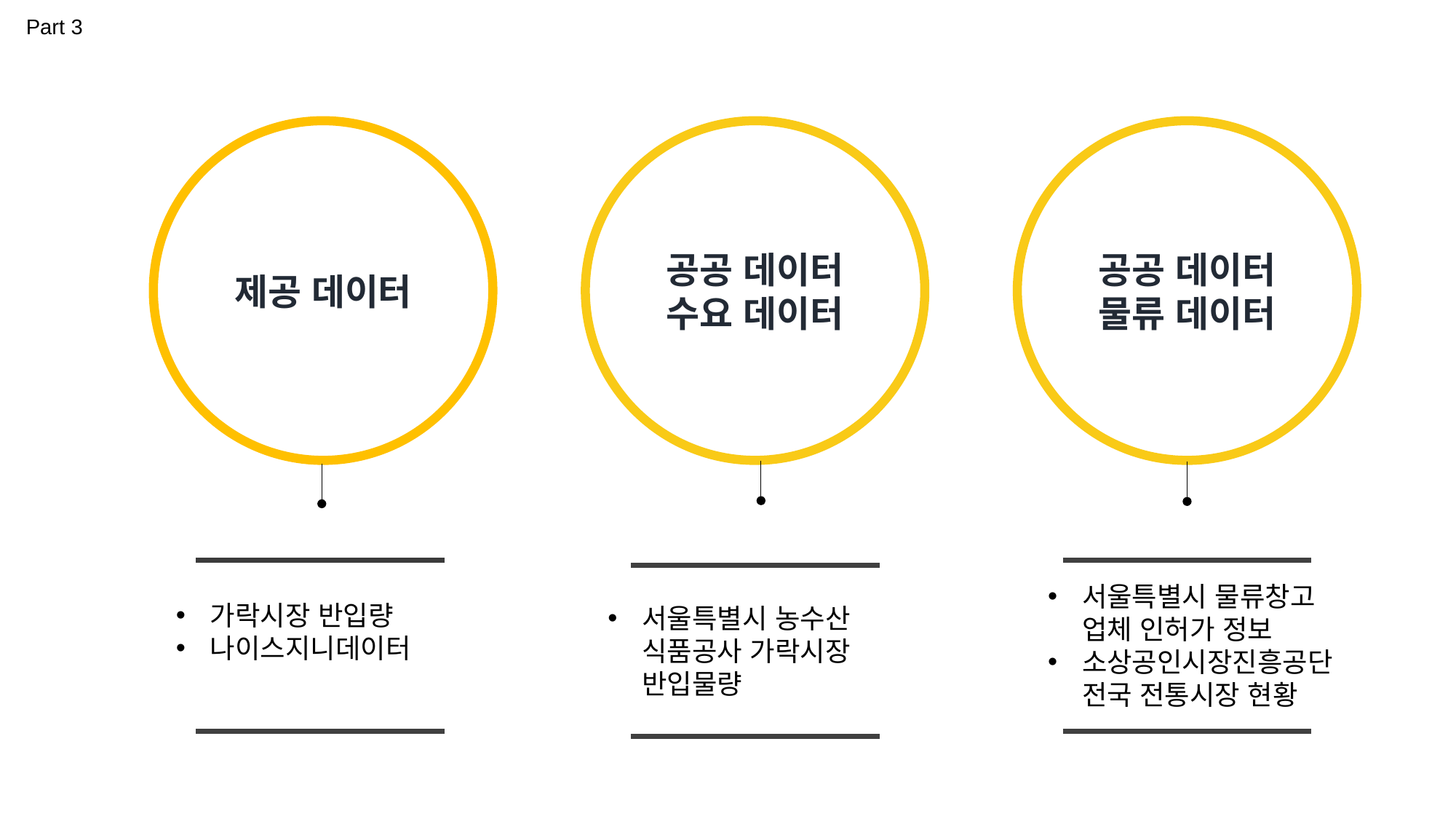

Part 3
제공 데이터
공공 데이터
수요 데이터
공공 데이터
물류 데이터
서울특별시 물류창고
업체 인허가 정보
소상공인시장진흥공단 전국 전통시장 현황
가락시장 반입량
나이스지니데이터
서울특별시 농수산
식품공사 가락시장
반입물량